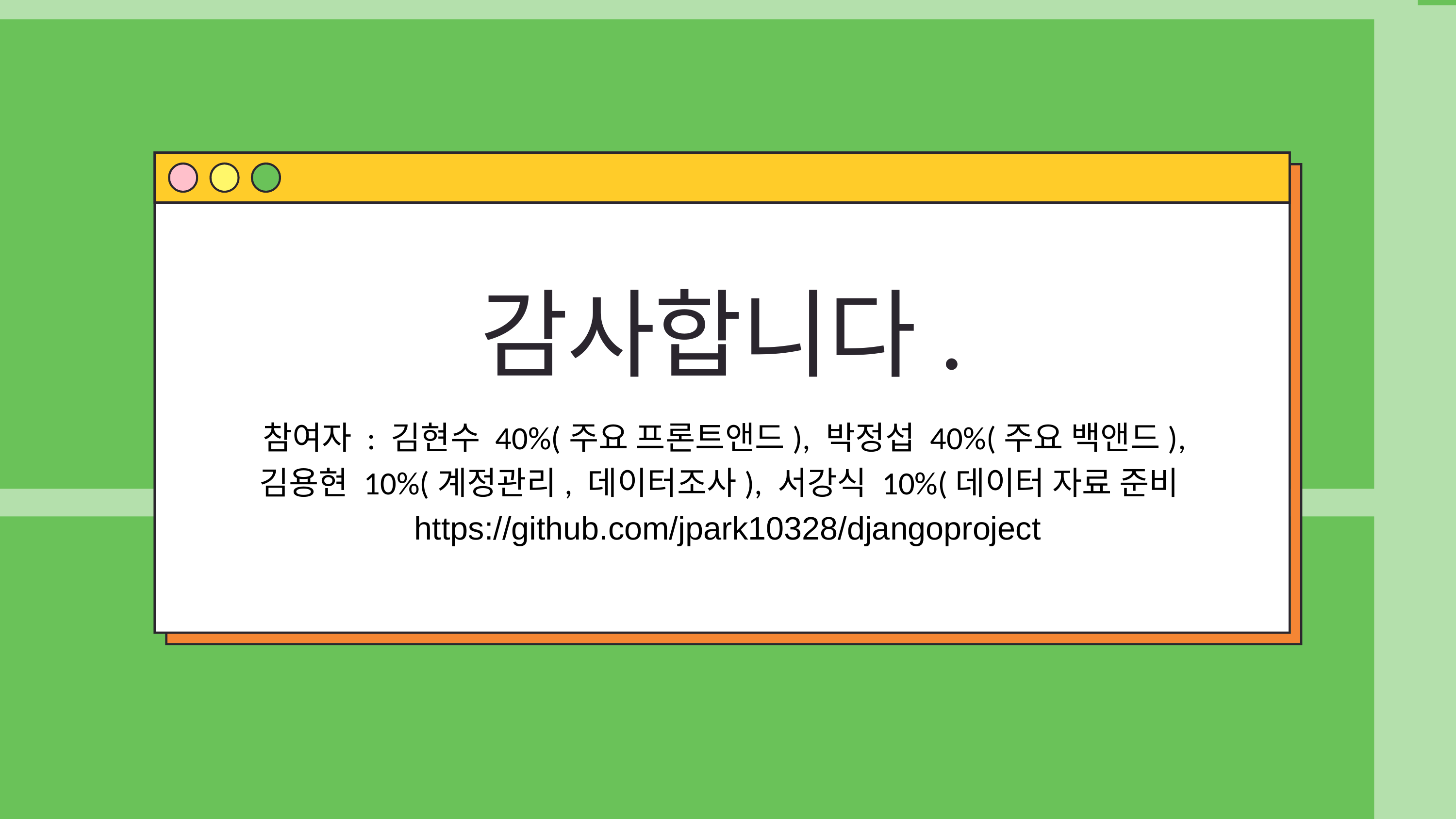

감사합니다.
참여자 : 김현수 40%(주요 프론트앤드), 박정섭 40%(주요 백앤드),
김용현 10%(계정관리, 데이터조사), 서강식 10%(데이터 자료 준비)
https://github.com/jpark10328/djangoproject